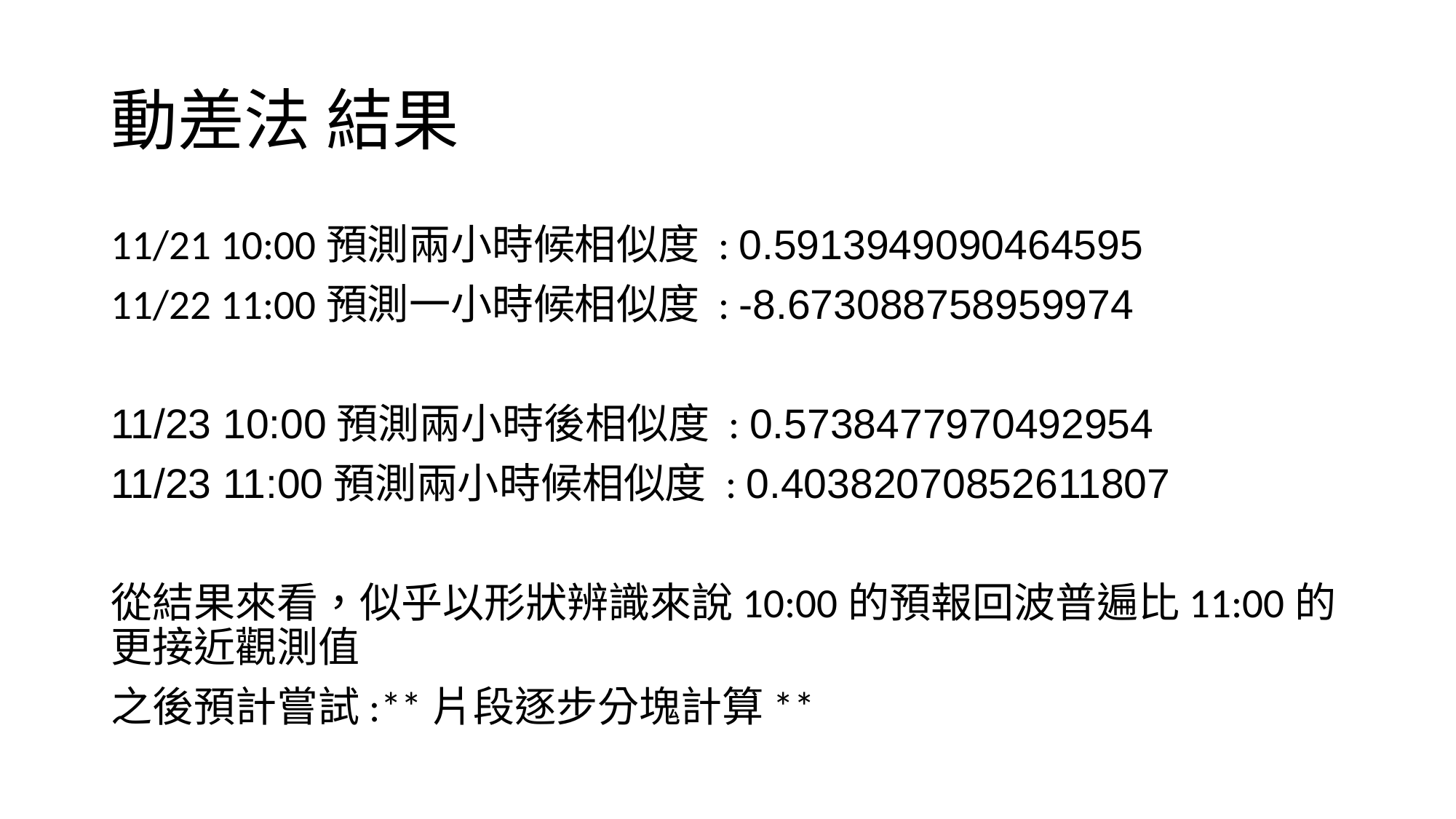

# 動差法 結果
11/21 10:00預測兩小時候相似度 : 0.5913949090464595
11/22 11:00預測一小時候相似度 : -8.673088758959974

11/23 10:00預測兩小時後相似度 : 0.5738477970492954
11/23 11:00預測兩小時候相似度 : 0.40382070852611807

從結果來看，似乎以形狀辨識來說10:00的預報回波普遍比11:00的更接近觀測值
之後預計嘗試:**片段逐步分塊計算**